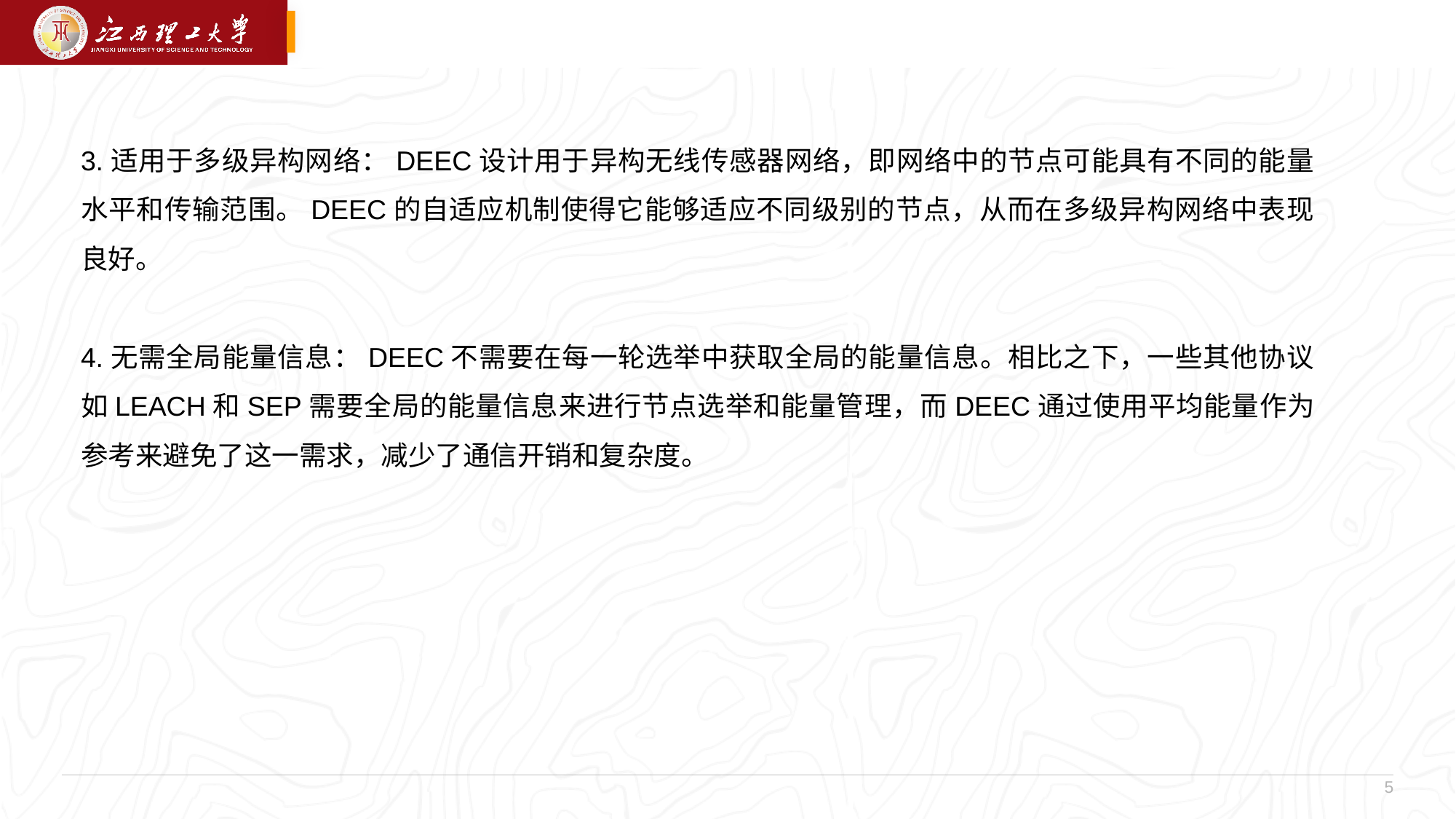

3.适用于多级异构网络：DEEC设计用于异构无线传感器网络，即网络中的节点可能具有不同的能量水平和传输范围。DEEC的自适应机制使得它能够适应不同级别的节点，从而在多级异构网络中表现良好。

4.无需全局能量信息：DEEC不需要在每一轮选举中获取全局的能量信息。相比之下，一些其他协议如LEACH和SEP需要全局的能量信息来进行节点选举和能量管理，而DEEC通过使用平均能量作为参考来避免了这一需求，减少了通信开销和复杂度。
5